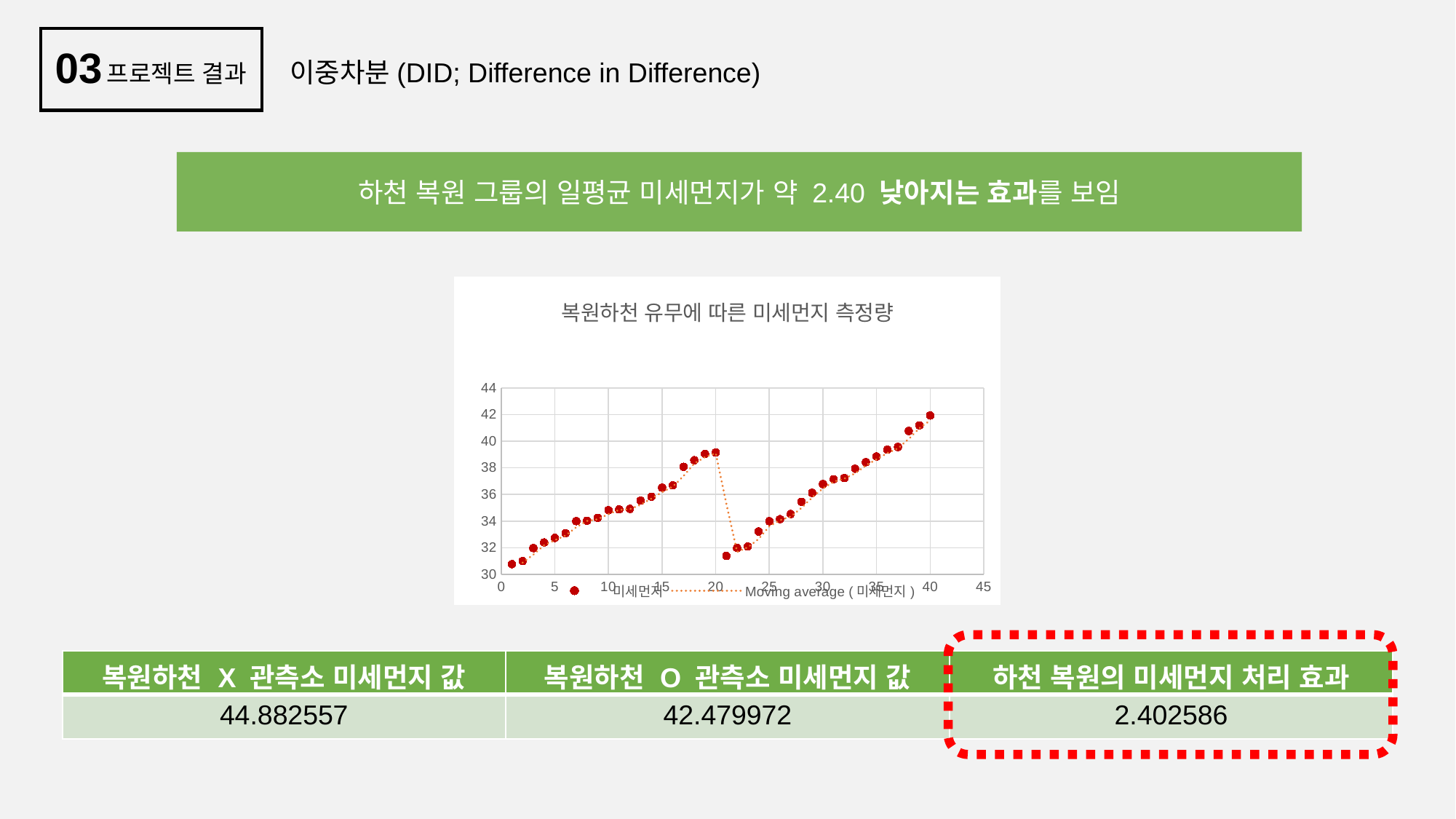

03
이중차분(DID; Difference in Difference)
프로젝트 결과
하천 복원 그룹의 일평균 미세먼지가 약 2.40 낮아지는 효과를 보임

### Chart: 복원하천 유무에 따른 미세먼지 측정량

| Category | 미세먼지 |
|---|---|
| 복원하천 X 관측소 미세먼지 값 | 복원하천 O 관측소 미세먼지 값 | 하천 복원의 미세먼지 처리 효과 |
| --- | --- | --- |
| 44.882557 | 42.479972 | 2.402586 |